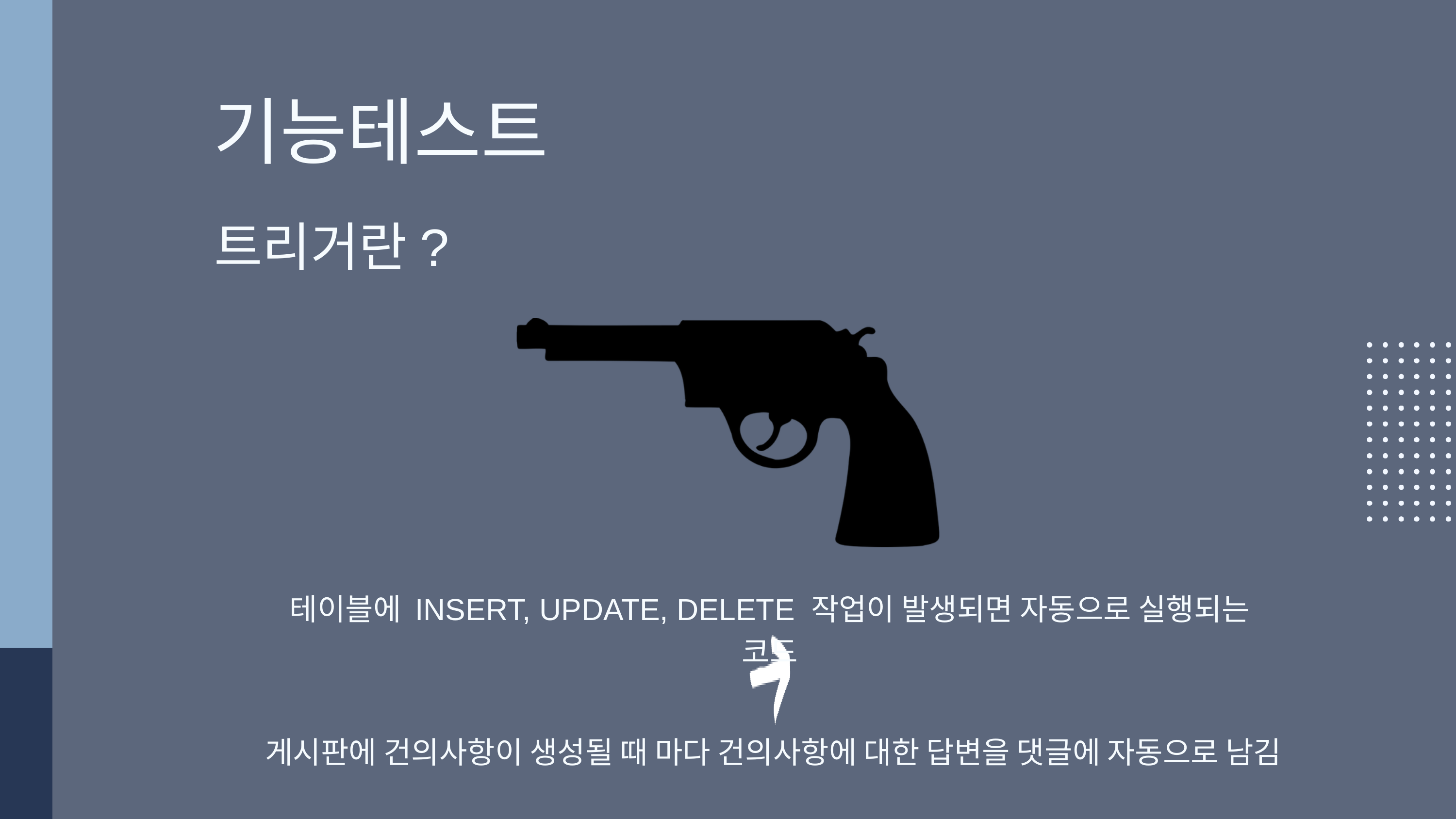

기능테스트
트리거란?

테이블에 INSERT, UPDATE, DELETE 작업이 발생되면 자동으로 실행되는 코드

게시판에 건의사항이 생성될 때 마다 건의사항에 대한 답변을 댓글에 자동으로 남김